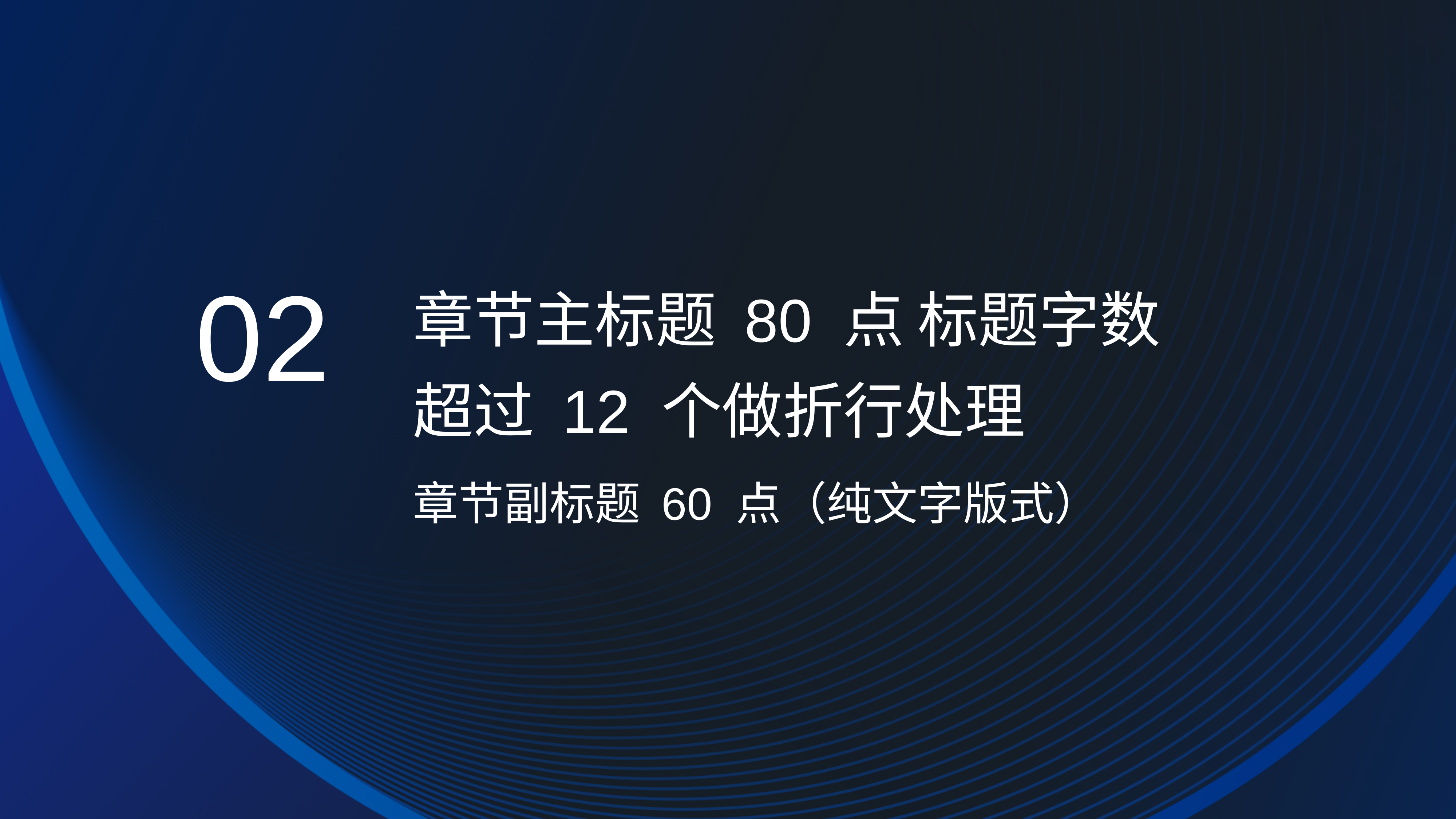

02
章节主标题 80 点 标题字数超过 12 个做折行处理
章节副标题 60 点（纯文字版式）